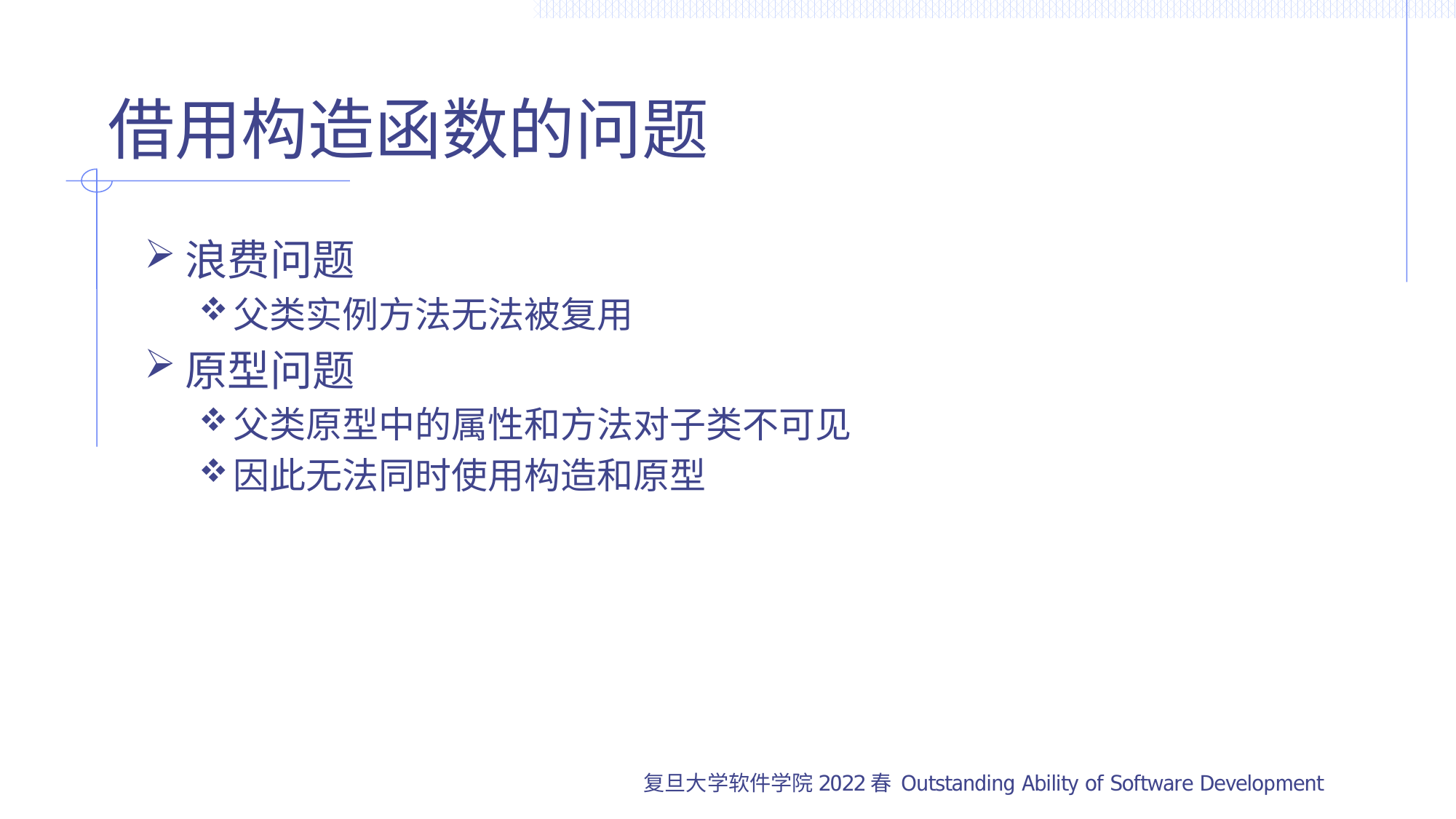

# 借用构造函数的问题
浪费问题
父类实例方法无法被复用
原型问题
父类原型中的属性和方法对子类不可见
因此无法同时使用构造和原型